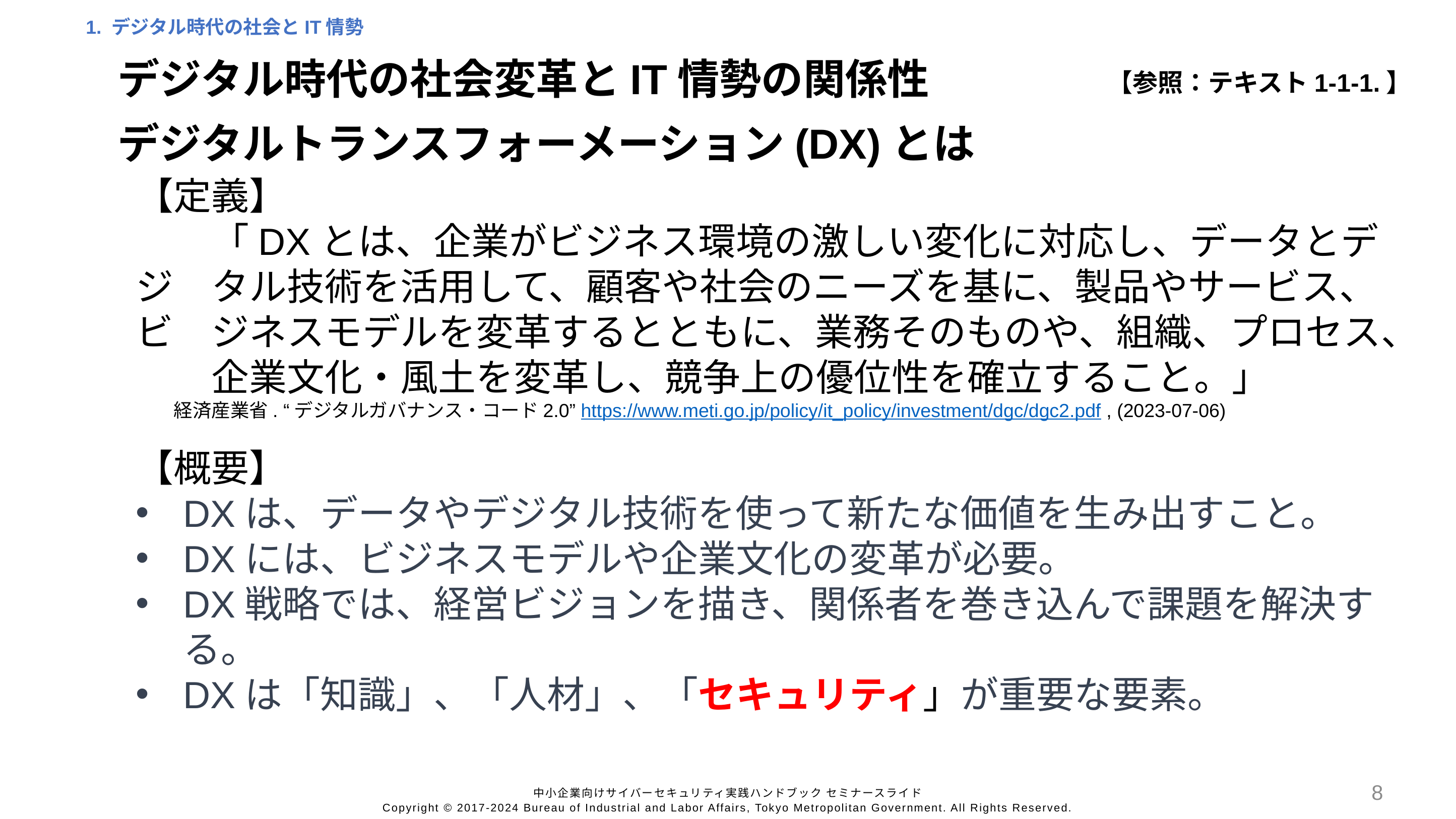

1. デジタル時代の社会とIT情勢
デジタル時代の社会変革とIT情勢の関係性
【参照：テキスト1-1-1.】
デジタルトランスフォーメーション(DX)とは
【定義】
	「DXとは、企業がビジネス環境の激しい変化に対応し、データとデジ	タル技術を活用して、顧客や社会のニーズを基に、製品やサービス、ビ	ジネスモデルを変革するとともに、業務そのものや、組織、プロセス、	企業文化・風土を変革し、競争上の優位性を確立すること。」
　　経済産業省. “デジタルガバナンス・コード2.0” https://www.meti.go.jp/policy/it_policy/investment/dgc/dgc2.pdf , (2023-07-06)

【概要】
DXは、データやデジタル技術を使って新たな価値を生み出すこと。
DXには、ビジネスモデルや企業文化の変革が必要。
DX戦略では、経営ビジョンを描き、関係者を巻き込んで課題を解決する。
DXは「知識」、「人材」、「セキュリティ」が重要な要素。
8